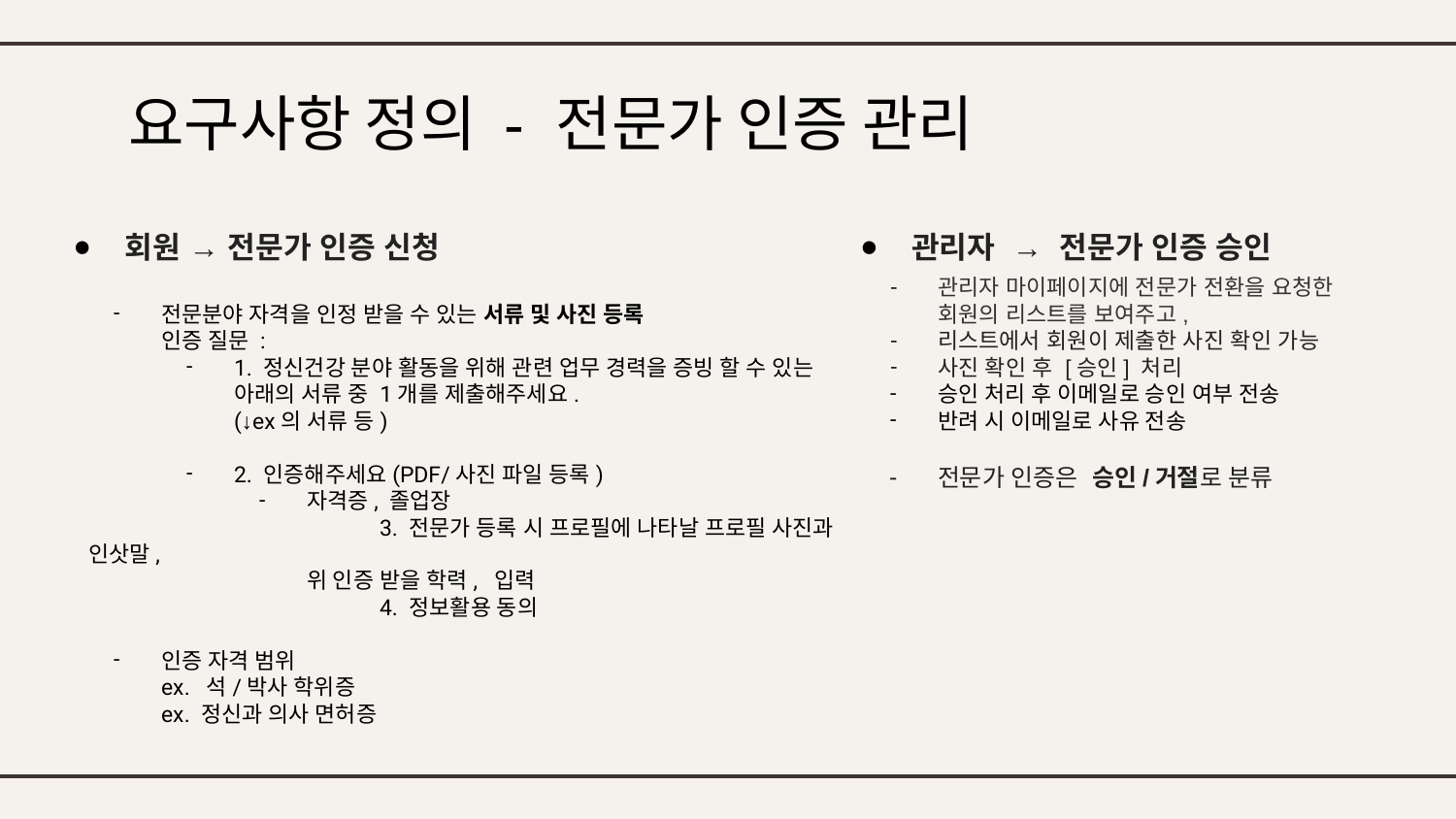

# 요구사항 정의 - 전문가 인증 관리
회원 → 전문가 인증 신청
관리자  →  전문가 인증 승인

전문분야 자격을 인정 받을 수 있는 서류 및 사진 등록
인증 질문 :
1. 정신건강 분야 활동을 위해 관련 업무 경력을 증빙 할 수 있는 아래의 서류 중 1개를 제출해주세요.
(↓ex의 서류 등)

2. 인증해주세요(PDF/사진 파일 등록)
자격증, 졸업장
		3. 전문가 등록 시 프로필에 나타날 프로필 사진과 인삿말,
위 인증 받을 학력,  입력
		4. 정보활용 동의

인증 자격 범위
ex.  석/박사 학위증
ex. 정신과 의사 면허증
관리자 마이페이지에 전문가 전환을 요청한
회원의 리스트를 보여주고,
리스트에서 회원이 제출한 사진 확인 가능
사진 확인 후 [승인] 처리
승인 처리 후 이메일로 승인 여부 전송
반려 시 이메일로 사유 전송

전문가 인증은  승인/거절로 분류